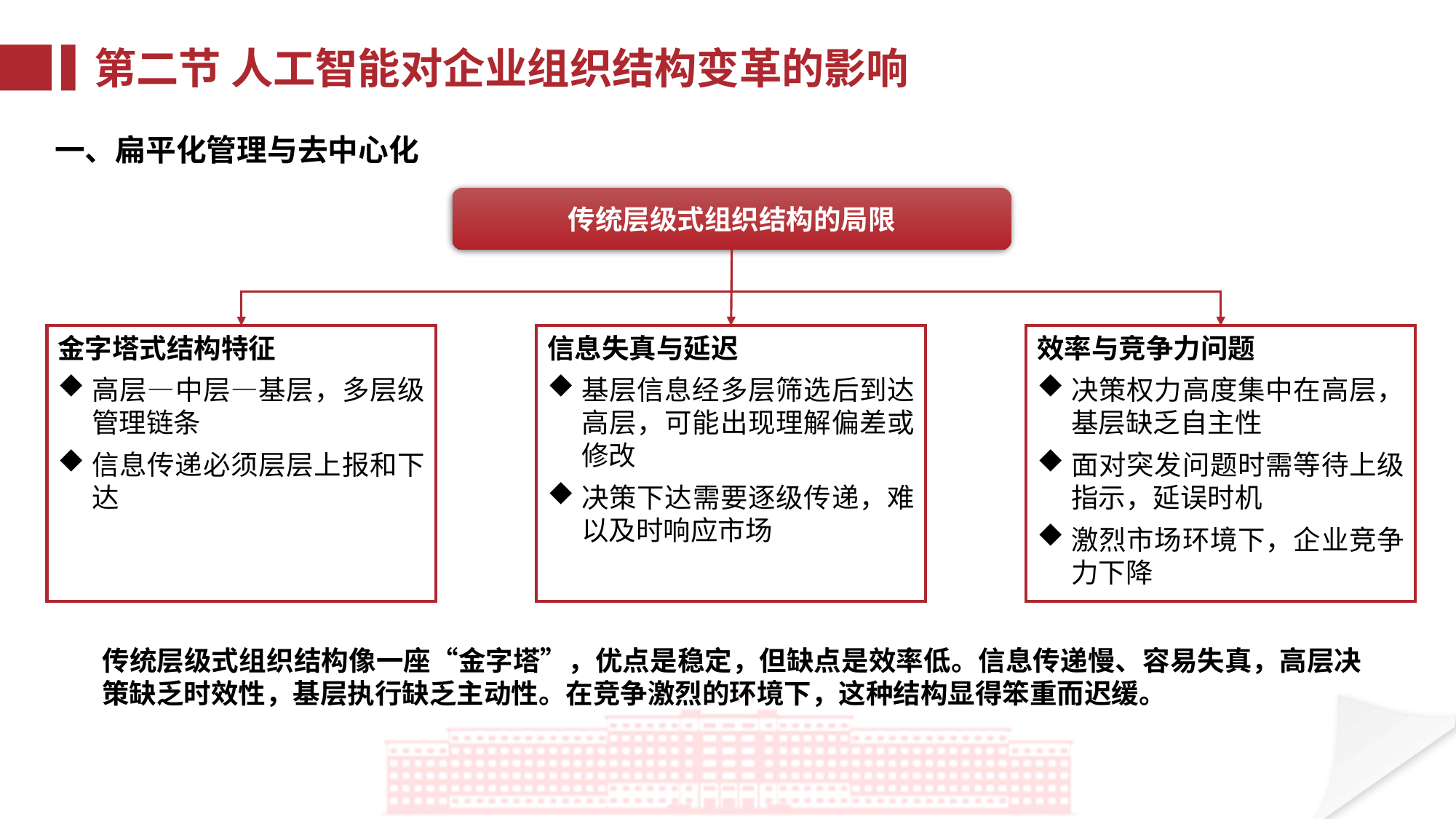

第二节 人工智能对企业组织结构变革的影响
一、扁平化管理与去中心化
传统层级式组织结构的局限
金字塔式结构特征
高层—中层—基层，多层级管理链条
信息传递必须层层上报和下达
信息失真与延迟
基层信息经多层筛选后到达高层，可能出现理解偏差或修改
决策下达需要逐级传递，难以及时响应市场
效率与竞争力问题
决策权力高度集中在高层，基层缺乏自主性
面对突发问题时需等待上级指示，延误时机
激烈市场环境下，企业竞争力下降
传统层级式组织结构像一座“金字塔”，优点是稳定，但缺点是效率低。信息传递慢、容易失真，高层决策缺乏时效性，基层执行缺乏主动性。在竞争激烈的环境下，这种结构显得笨重而迟缓。